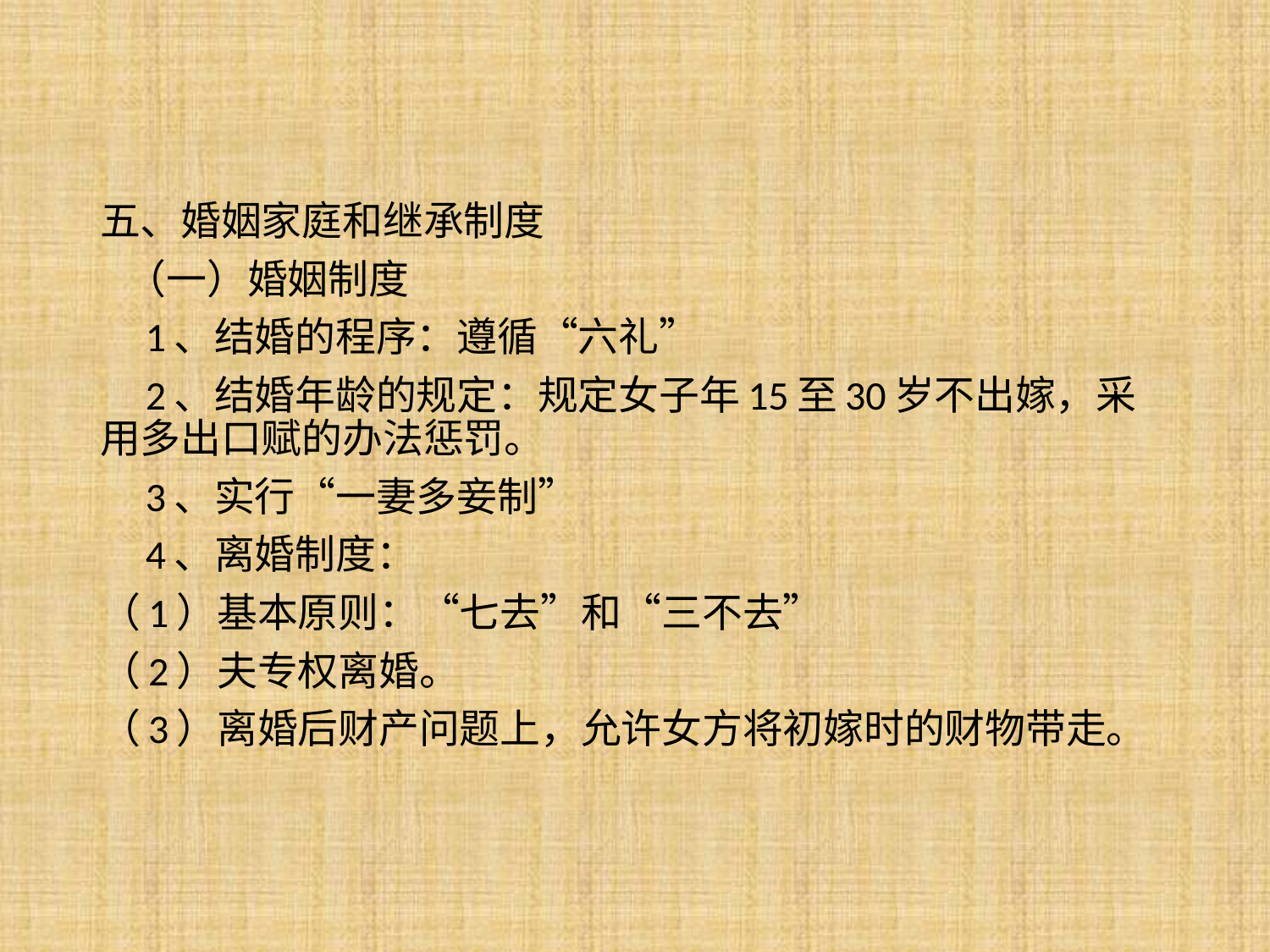

五、婚姻家庭和继承制度
  （一）婚姻制度
     1、结婚的程序：遵循“六礼”
     2、结婚年龄的规定：规定女子年15至30岁不出嫁，采用多出口赋的办法惩罚。
     3、实行“一妻多妾制”
     4、离婚制度：
（1）基本原则：“七去”和“三不去”
（2）夫专权离婚。
（3）离婚后财产问题上，允许女方将初嫁时的财物带走。